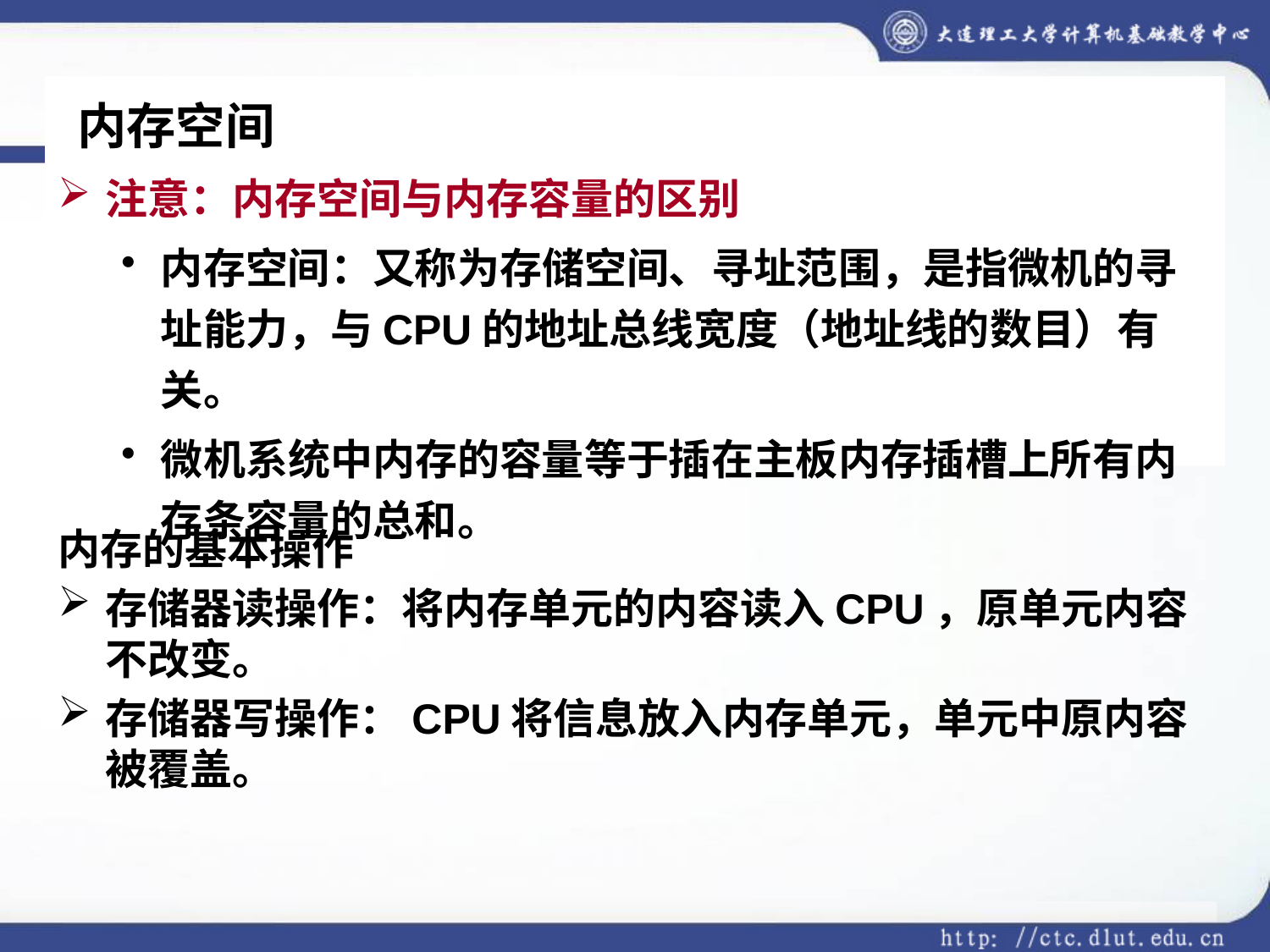

内存空间
注意：内存空间与内存容量的区别
内存空间：又称为存储空间、寻址范围，是指微机的寻址能力，与CPU的地址总线宽度（地址线的数目）有关。
微机系统中内存的容量等于插在主板内存插槽上所有内存条容量的总和。
内存的基本操作
存储器读操作：将内存单元的内容读入CPU，原单元内容不改变。
存储器写操作：CPU将信息放入内存单元，单元中原内容被覆盖。